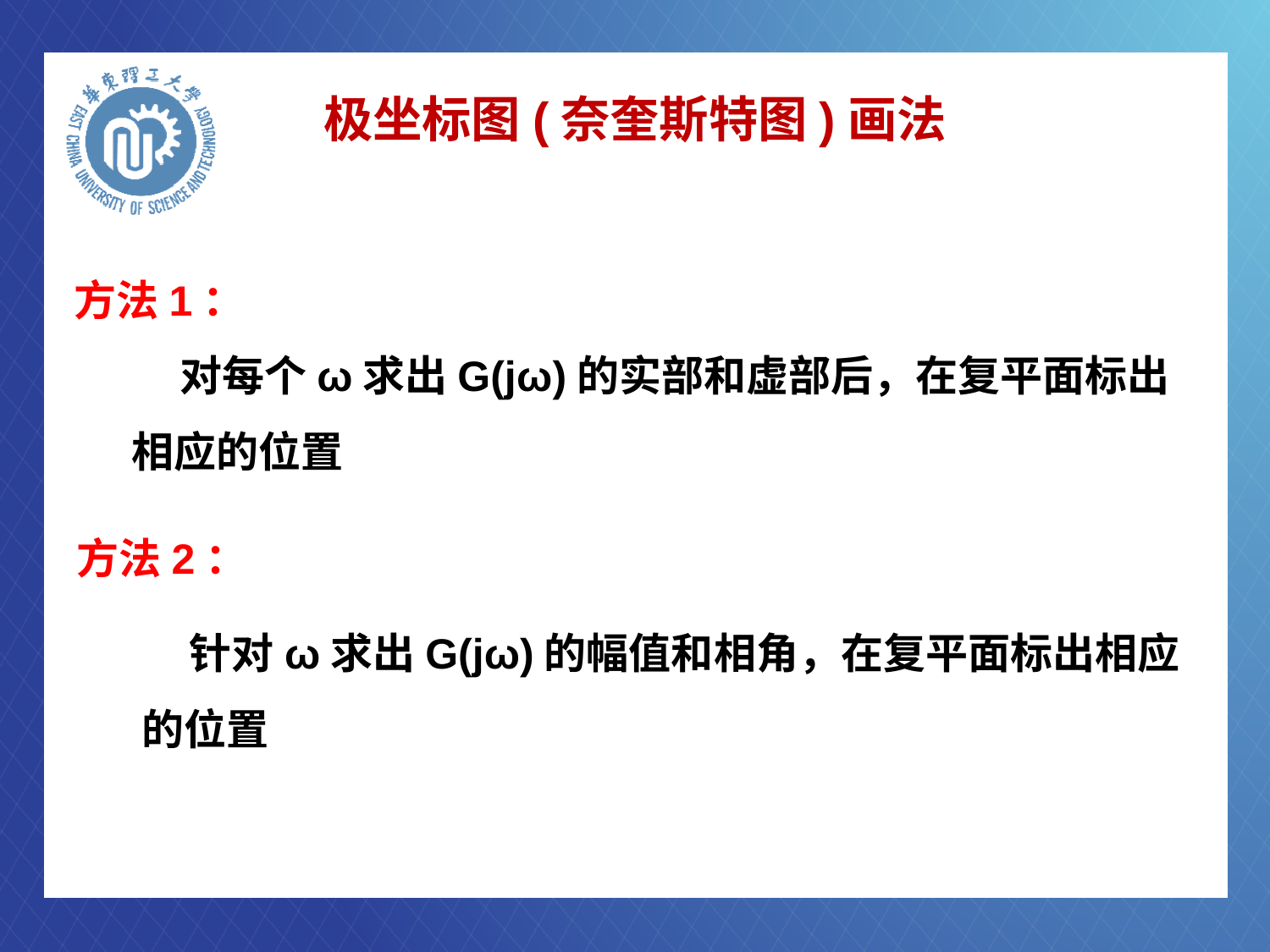

# 极坐标图(奈奎斯特图)画法
方法1：
    对每个ω求出G(jω)的实部和虚部后，在复平面标出相应的位置
方法2：
    针对ω求出G(jω)的幅值和相角，在复平面标出相应的位置